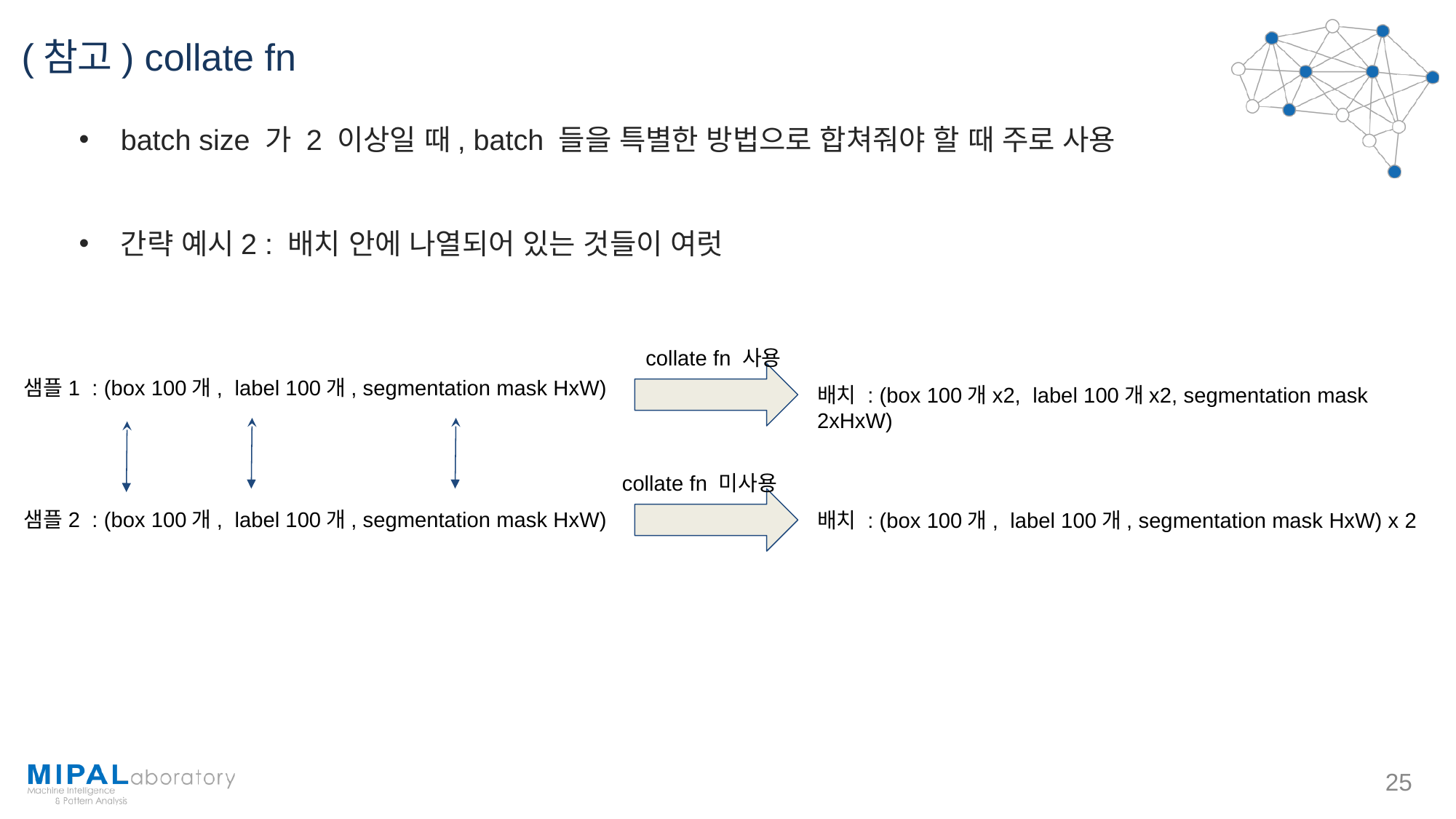

# (참고) collate fn
batch size 가 2 이상일 때, batch 들을 특별한 방법으로 합쳐줘야 할 때 주로 사용
간략 예시2 : 배치 안에 나열되어 있는 것들이 여럿
collate fn 사용
샘플1  : (box 100개,  label 100개, segmentation mask HxW)

배치 : (box 100개x2,  label 100개x2, segmentation mask 2xHxW)
collate fn 미사용

샘플2  : (box 100개,  label 100개, segmentation mask HxW)
배치 : (box 100개,  label 100개, segmentation mask HxW) x 2
25